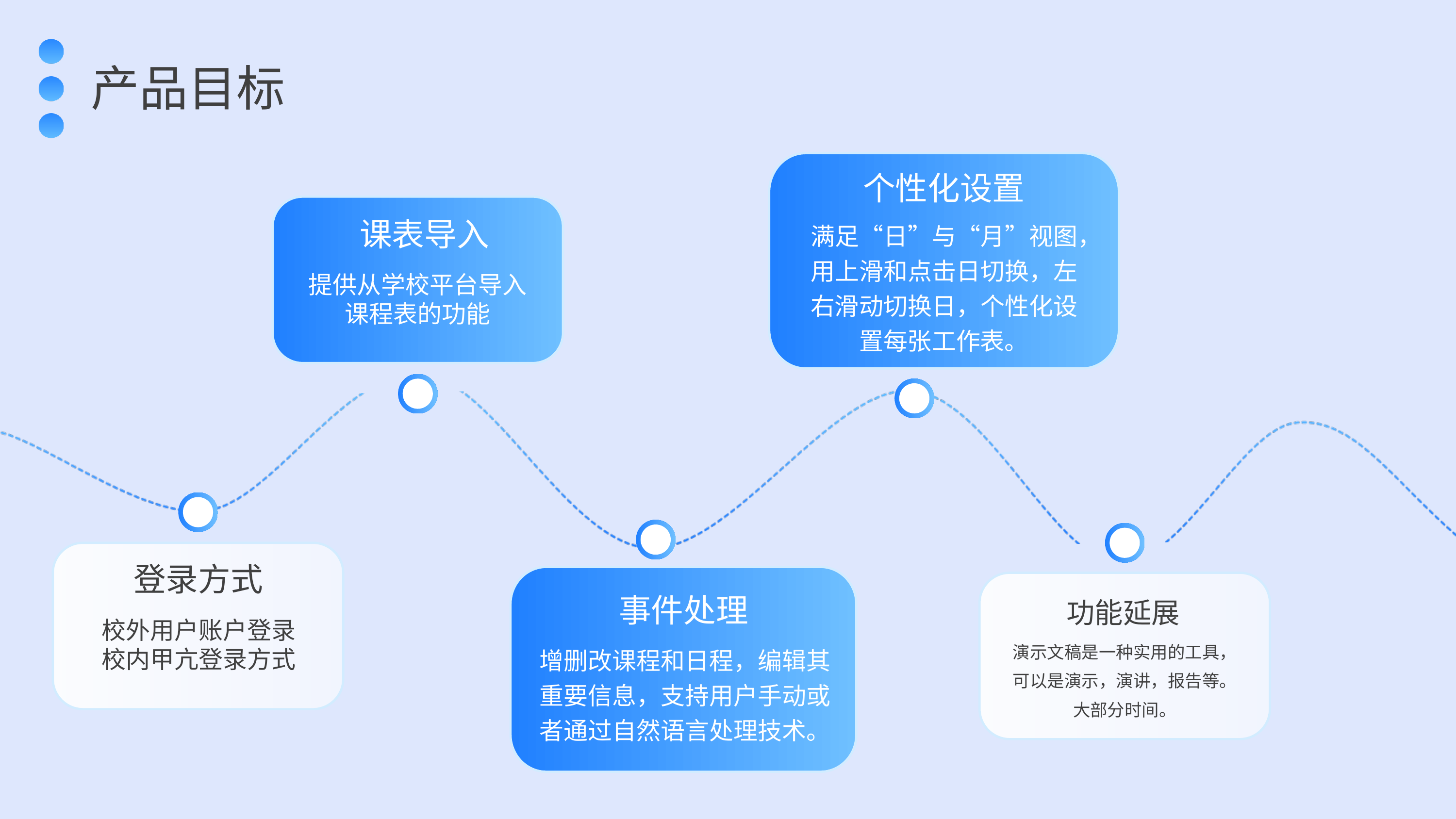

产品目标

个性化设置

满足“日”与“月”视图，用上滑和点击日切换，左右滑动切换日，个性化设置每张工作表。
课表导入
提供从学校平台导入课程表的功能

登录方式

事件处理
功能延展
校外用户账户登录
校内甲亢登录方式
演示文稿是一种实用的工具，可以是演示，演讲，报告等。大部分时间。
增删改课程和日程，编辑其重要信息，支持用户手动或者通过自然语言处理技术。